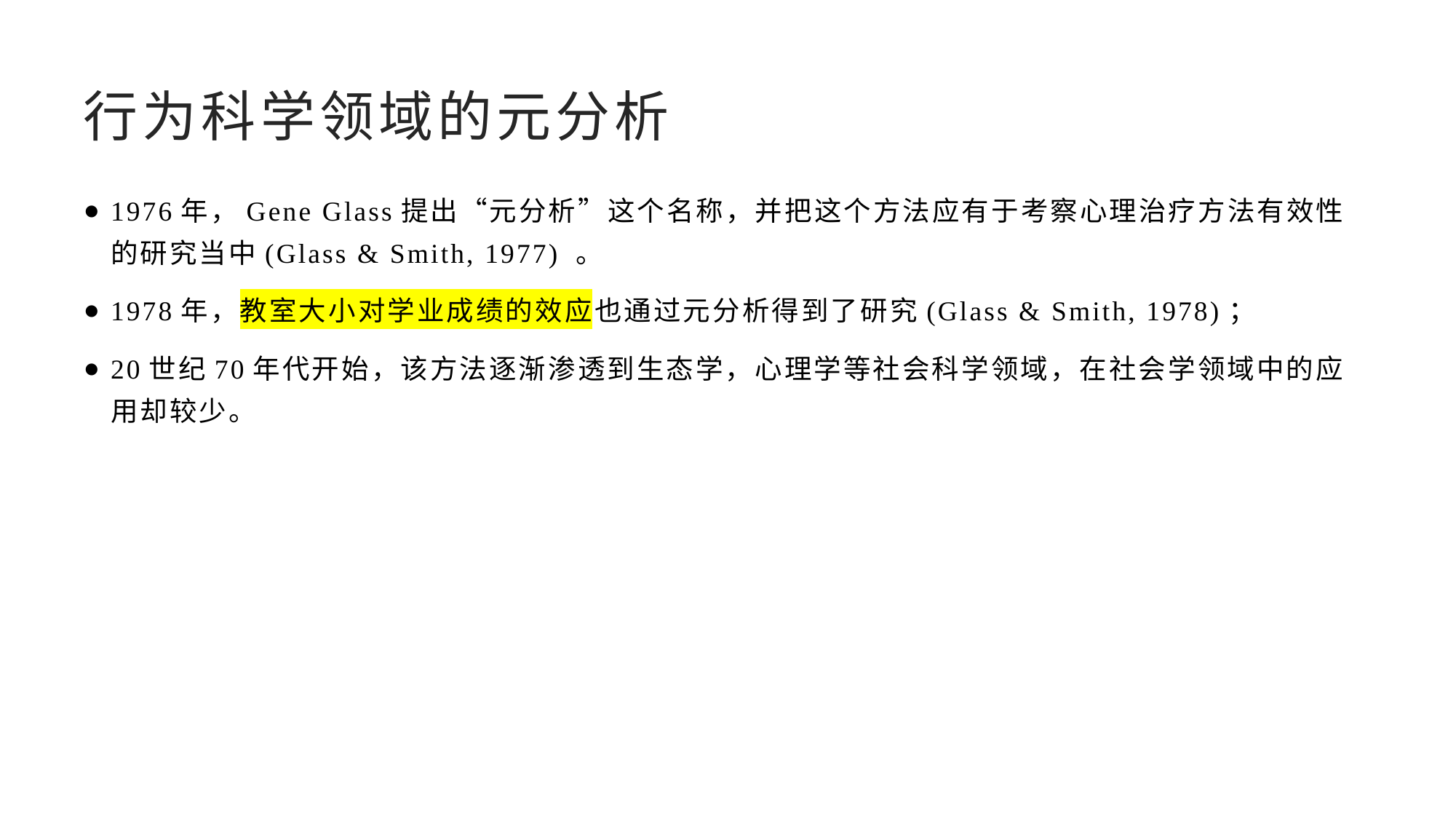

# 行为科学领域的元分析
1976年，Gene Glass提出“元分析”这个名称，并把这个方法应有于考察心理治疗方法有效性的研究当中(Glass & Smith, 1977) 。
1978年，教室大小对学业成绩的效应也通过元分析得到了研究(Glass & Smith, 1978)；
20世纪70年代开始，该方法逐渐渗透到生态学，心理学等社会科学领域，在社会学领域中的应用却较少。